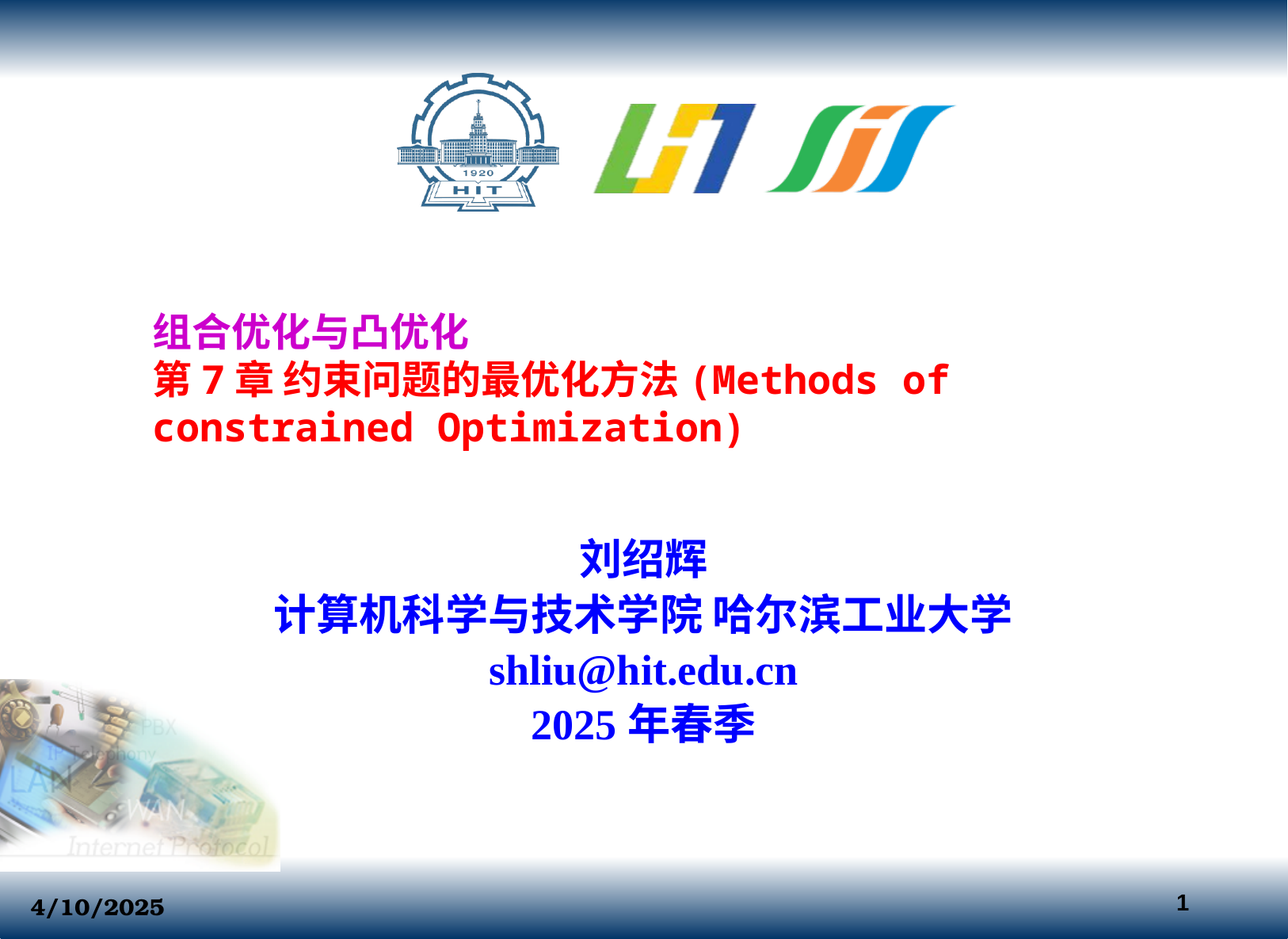

组合优化与凸优化
第7章 约束问题的最优化方法(Methods of constrained Optimization)
刘绍辉
计算机科学与技术学院 哈尔滨工业大学
shliu@hit.edu.cn
2025年春季